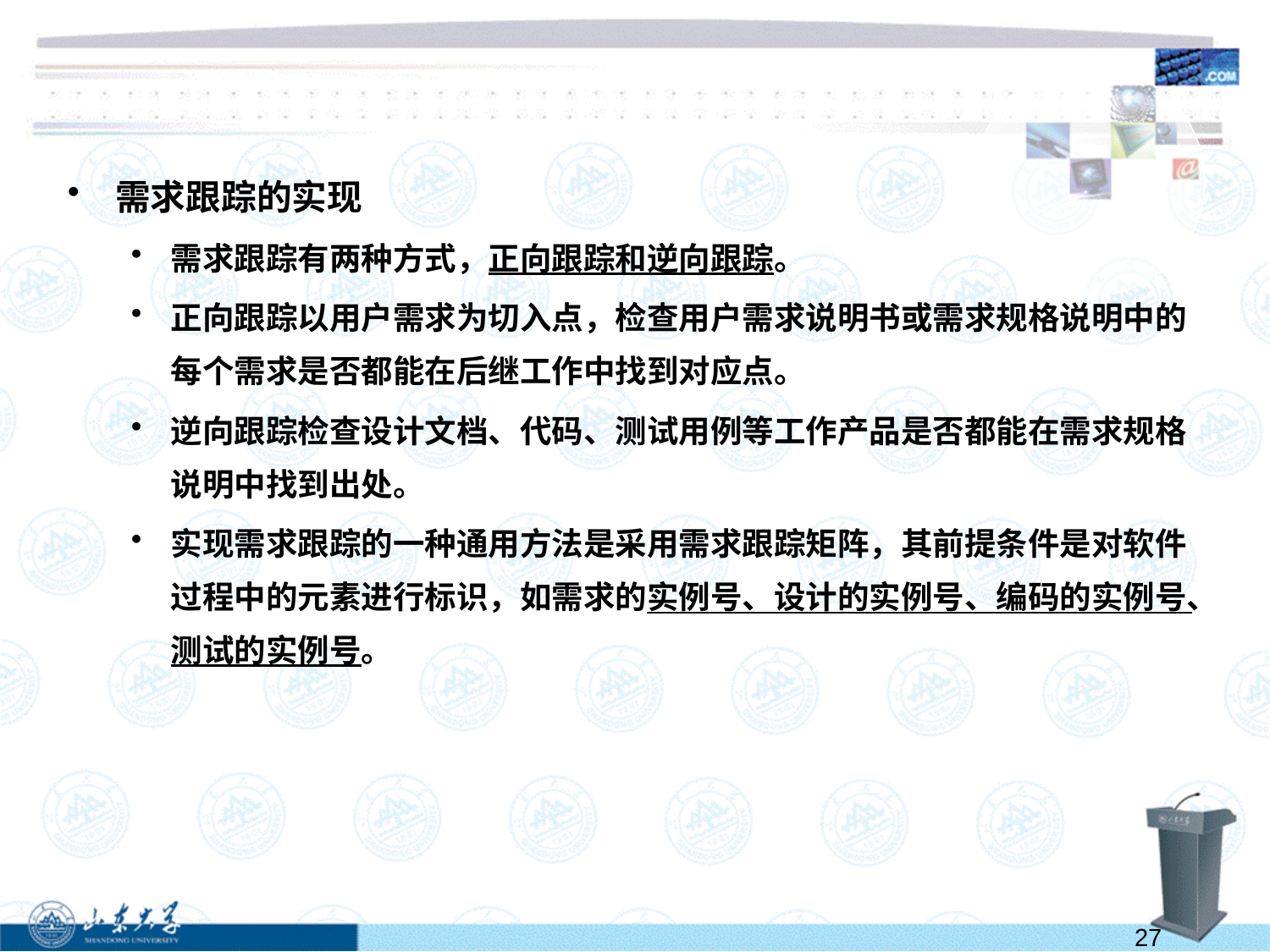

#
需求跟踪的实现
需求跟踪有两种方式，正向跟踪和逆向跟踪。
正向跟踪以用户需求为切入点，检查用户需求说明书或需求规格说明中的每个需求是否都能在后继工作中找到对应点。
逆向跟踪检查设计文档、代码、测试用例等工作产品是否都能在需求规格说明中找到出处。
实现需求跟踪的一种通用方法是采用需求跟踪矩阵，其前提条件是对软件过程中的元素进行标识，如需求的实例号、设计的实例号、编码的实例号、测试的实例号。
27